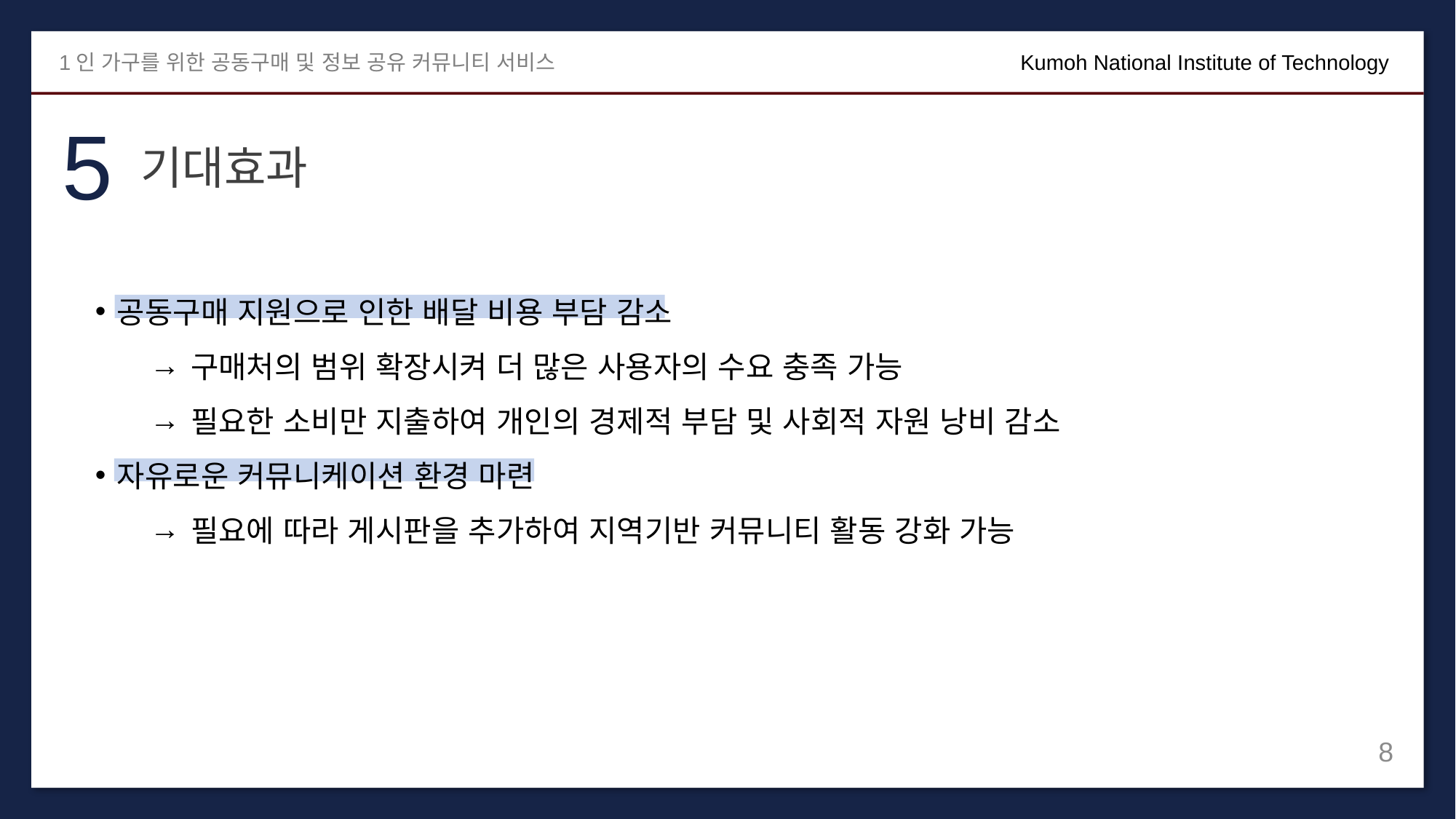

1인 가구를 위한 공동구매 및 정보 공유 커뮤니티 서비스
Kumoh National Institute of Technology

5
기대효과
공동구매 지원으로 인한 배달 비용 부담 감소
구매처의 범위 확장시켜 더 많은 사용자의 수요 충족 가능
필요한 소비만 지출하여 개인의 경제적 부담 및 사회적 자원 낭비 감소
자유로운 커뮤니케이션 환경 마련
필요에 따라 게시판을 추가하여 지역기반 커뮤니티 활동 강화 가능

8